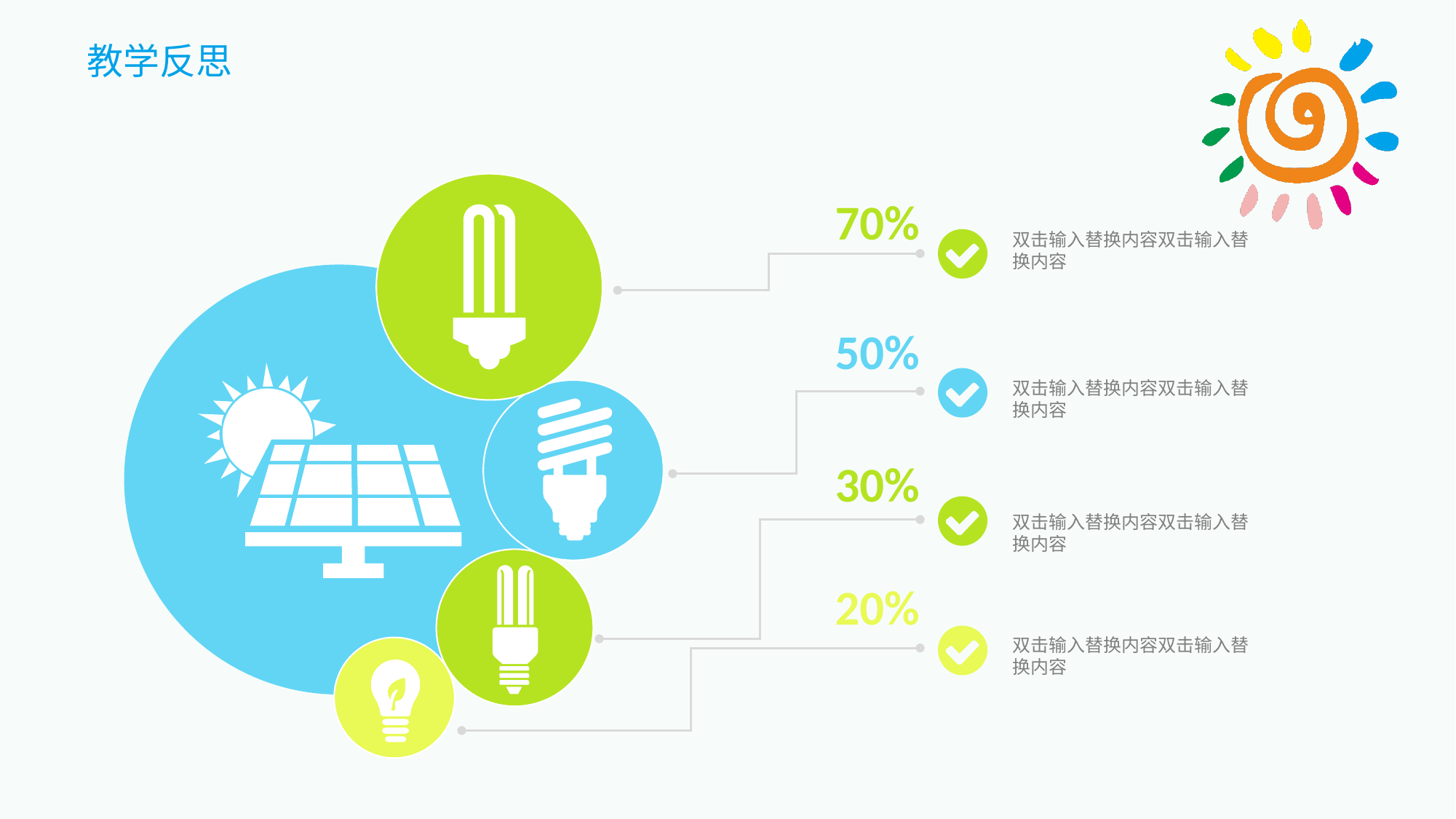

70%

双击输入替换内容双击输入替换内容

50%

双击输入替换内容双击输入替换内容

30%

双击输入替换内容双击输入替换内容

20%

双击输入替换内容双击输入替换内容